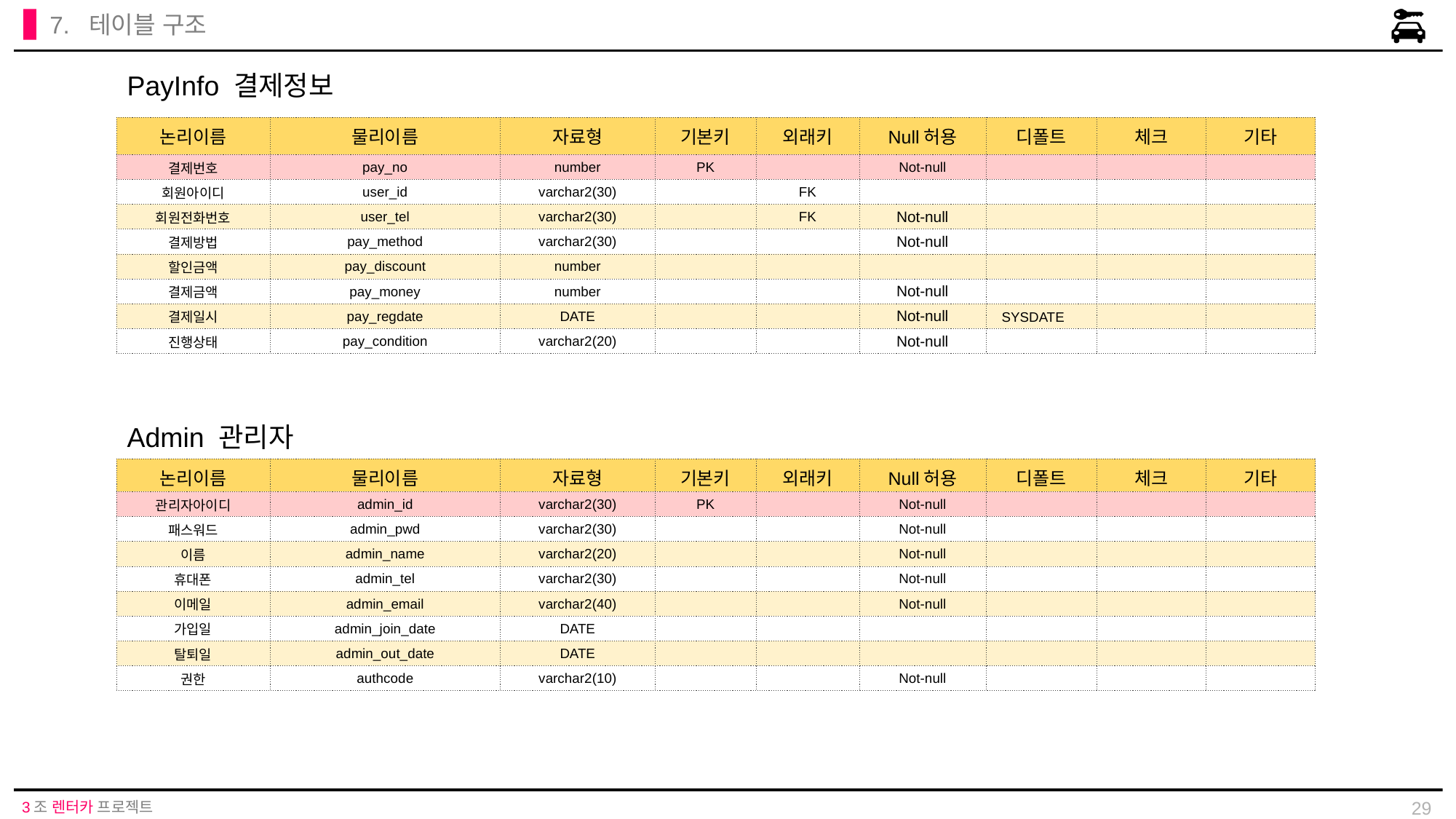

7.  테이블 구조
PayInfo 결제정보
| 논리이름 | 물리이름 | 자료형 | 기본키 | 외래키 | Null허용 | 디폴트 | 체크 | 기타 |
| --- | --- | --- | --- | --- | --- | --- | --- | --- |
| 결제번호 | pay\_no | number | PK |  | Not-null |  |  |  |
| 회원아이디 | user\_id | varchar2(30) |  | FK |  |  |  |  |
| 회원전화번호 | user\_tel | varchar2(30) |  | FK | Not-null |  |  |  |
| 결제방법 | pay\_method | varchar2(30) |  |  | Not-null |  |  |  |
| 할인금액 | pay\_discount | number |  |  |  |  |  |  |
| 결제금액 | pay\_money | number |  |  | Not-null |  |  |  |
| 결제일시 | pay\_regdate | DATE |  |  | Not-null | SYSDATE |  |  |
| 진행상태 | pay\_condition | varchar2(20) |  |  | Not-null |  |  |  |
Admin 관리자
| 논리이름 | 물리이름 | 자료형 | 기본키 | 외래키 | Null허용 | 디폴트 | 체크 | 기타 |
| --- | --- | --- | --- | --- | --- | --- | --- | --- |
| 관리자아이디 | admin\_id | varchar2(30) | PK |  | Not-null |  |  |  |
| 패스워드 | admin\_pwd | varchar2(30) |  |  | Not-null |  |  |  |
| 이름 | admin\_name | varchar2(20) |  |  | Not-null |  |  |  |
| 휴대폰 | admin\_tel | varchar2(30) |  |  | Not-null |  |  |  |
| 이메일 | admin\_email | varchar2(40) |  |  | Not-null |  |  |  |
| 가입일 | admin\_join\_date | DATE |  |  |  |  |  |  |
| 탈퇴일 | admin\_out\_date | DATE |  |  |  |  |  |  |
| 권한 | authcode | varchar2(10) |  |  | Not-null |  |  |  |
29